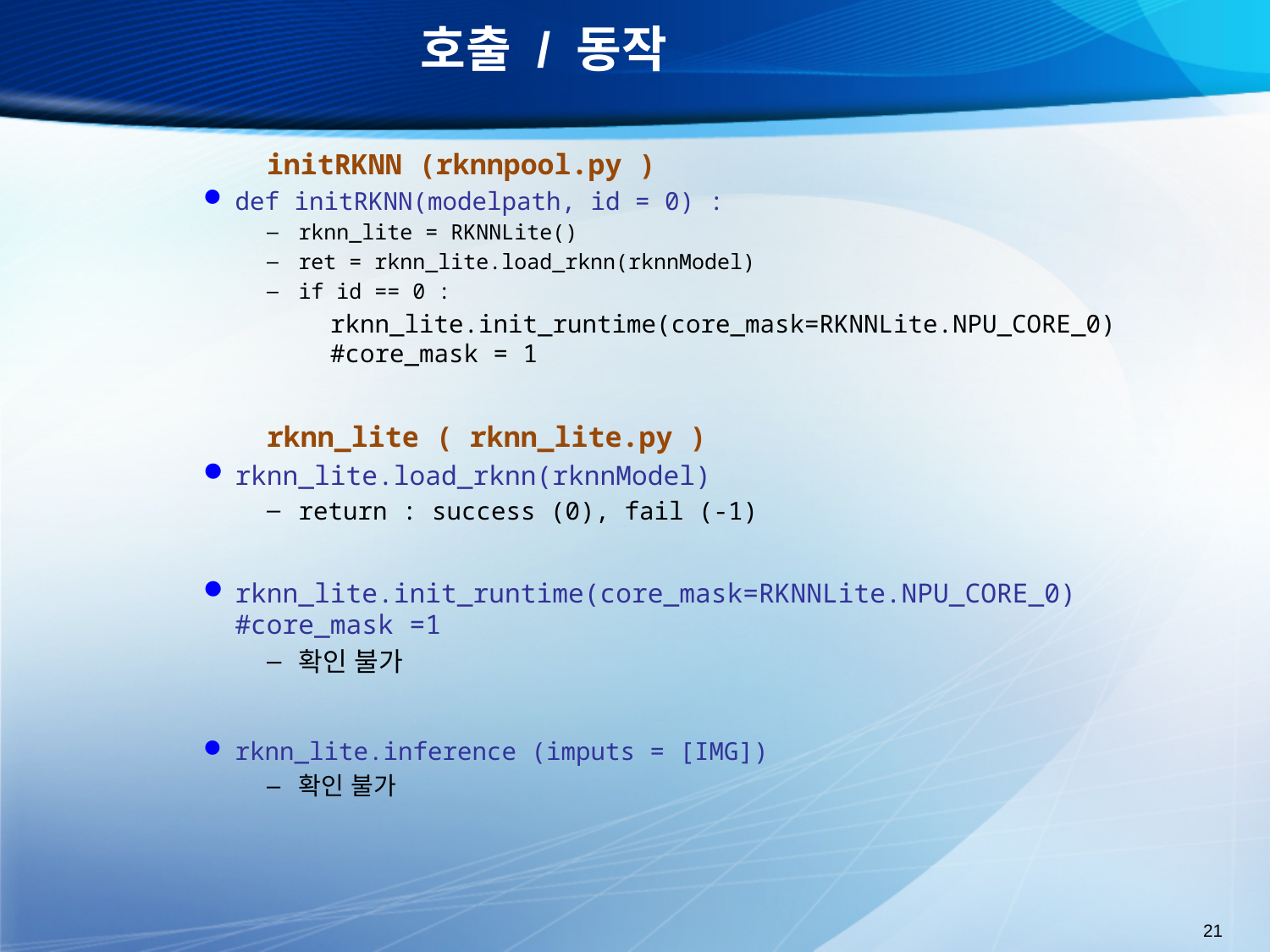

# 호출 / 동작
	initRKNN (rknnpool.py )
def initRKNN(modelpath, id = 0) :
rknn_lite = RKNNLite()
ret = rknn_lite.load_rknn(rknnModel)
if id == 0 :
rknn_lite.init_runtime(core_mask=RKNNLite.NPU_CORE_0) #core_mask = 1

	rknn_lite ( rknn_lite.py )
rknn_lite.load_rknn(rknnModel)
return : success (0), fail (-1)

rknn_lite.init_runtime(core_mask=RKNNLite.NPU_CORE_0) #core_mask =1
확인 불가

rknn_lite.inference (imputs = [IMG])
확인 불가